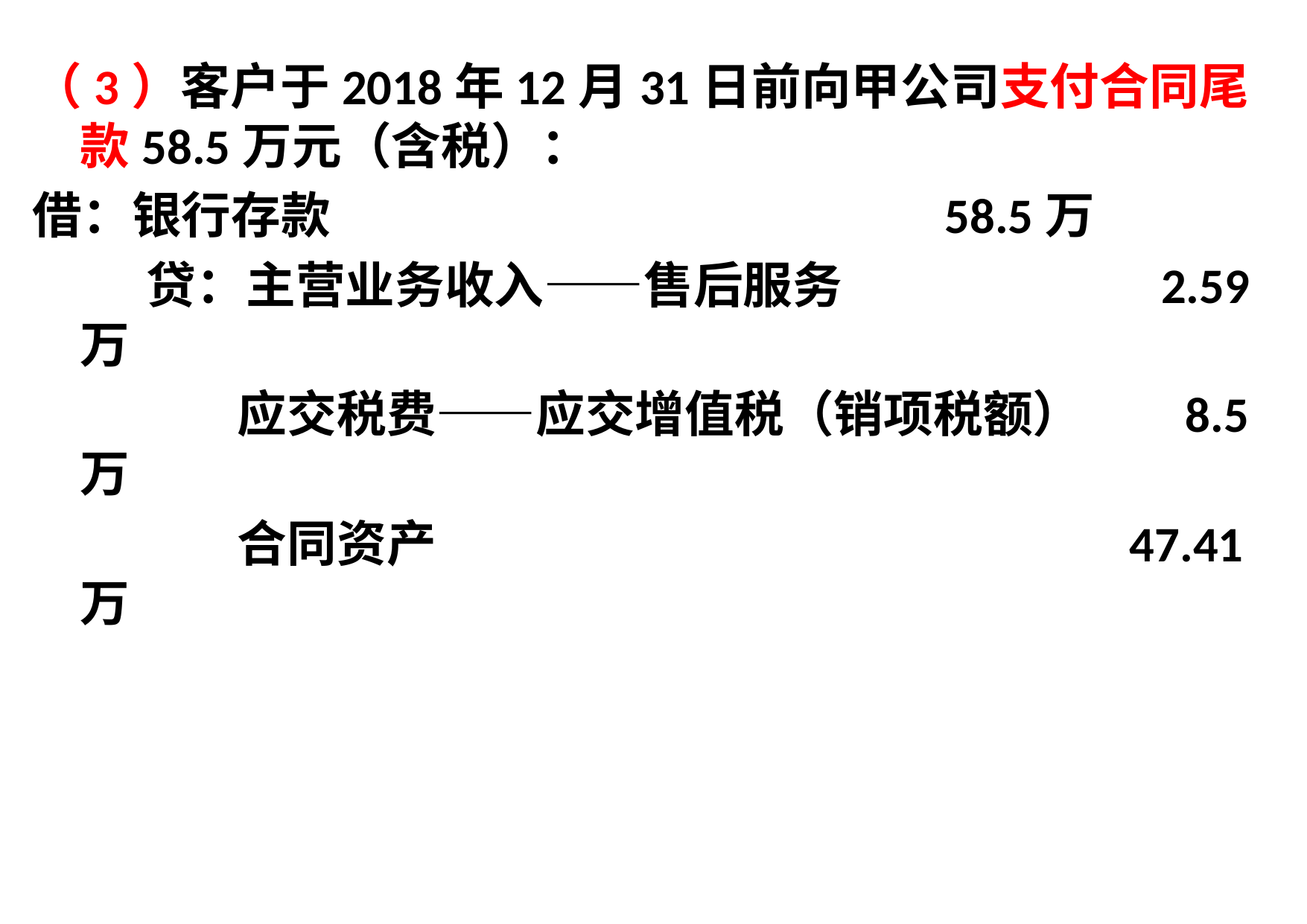

（3）客户于2018年12月31日前向甲公司支付合同尾款58.5万元（含税）：
借：银行存款                                                     58.5万
         贷：主营业务收入——售后服务                           2.59万
                 应交税费——应交增值税（销项税额）        8.5万
                 合同资产                                                            47.41万

79